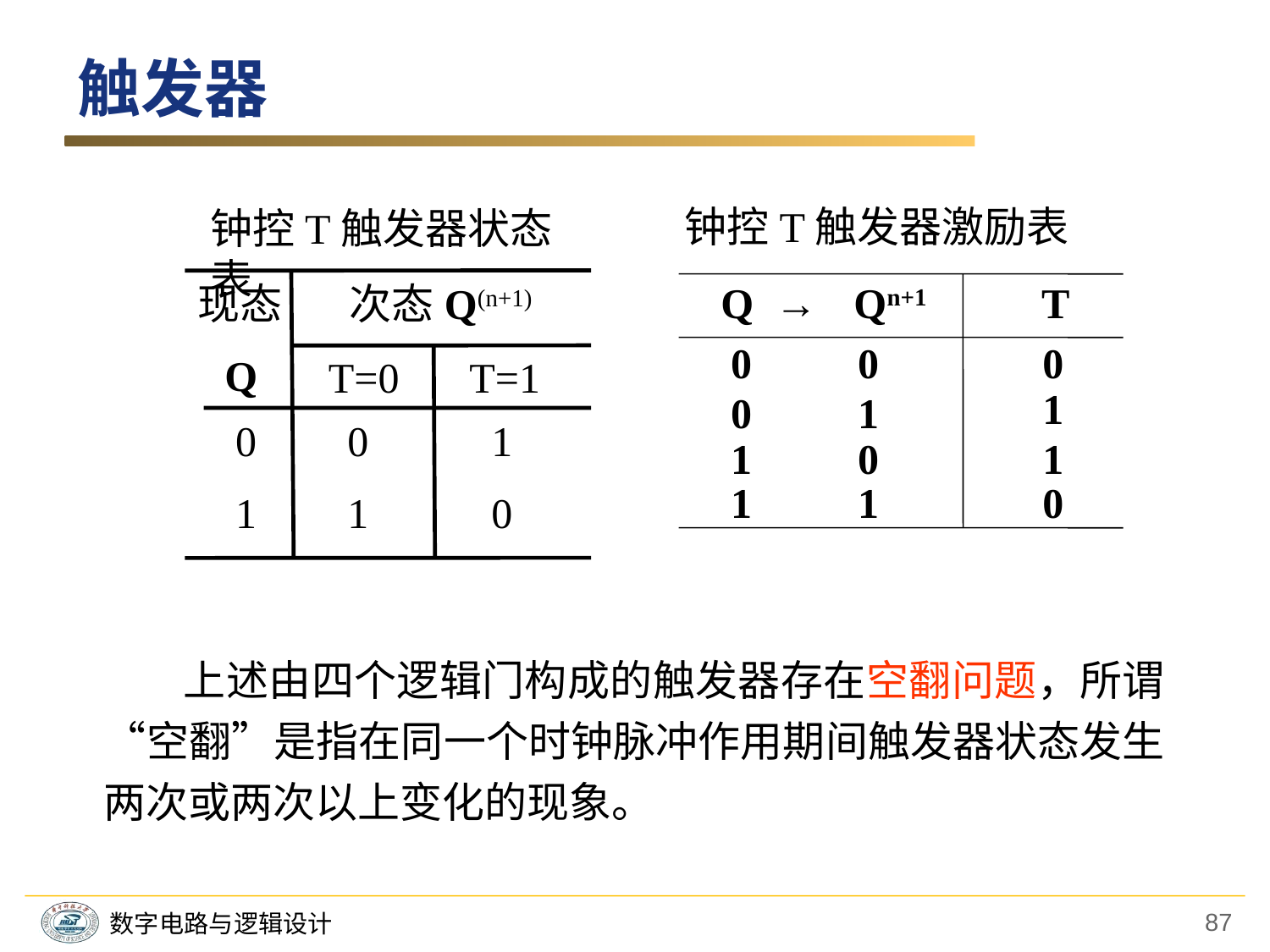

触发器
钟控T触发器激励表
Q  →
Qn+1
T

0          0
0

1
0          1
1          0
1
1          1
0

钟控T触发器状态表

次态Q(n+1)
现态
Q

T=0
T=1

0
1
1
0
0
1

       上述由四个逻辑门构成的触发器存在空翻问题，所谓“空翻”是指在同一个时钟脉冲作用期间触发器状态发生两次或两次以上变化的现象。
87
数字电路与逻辑设计